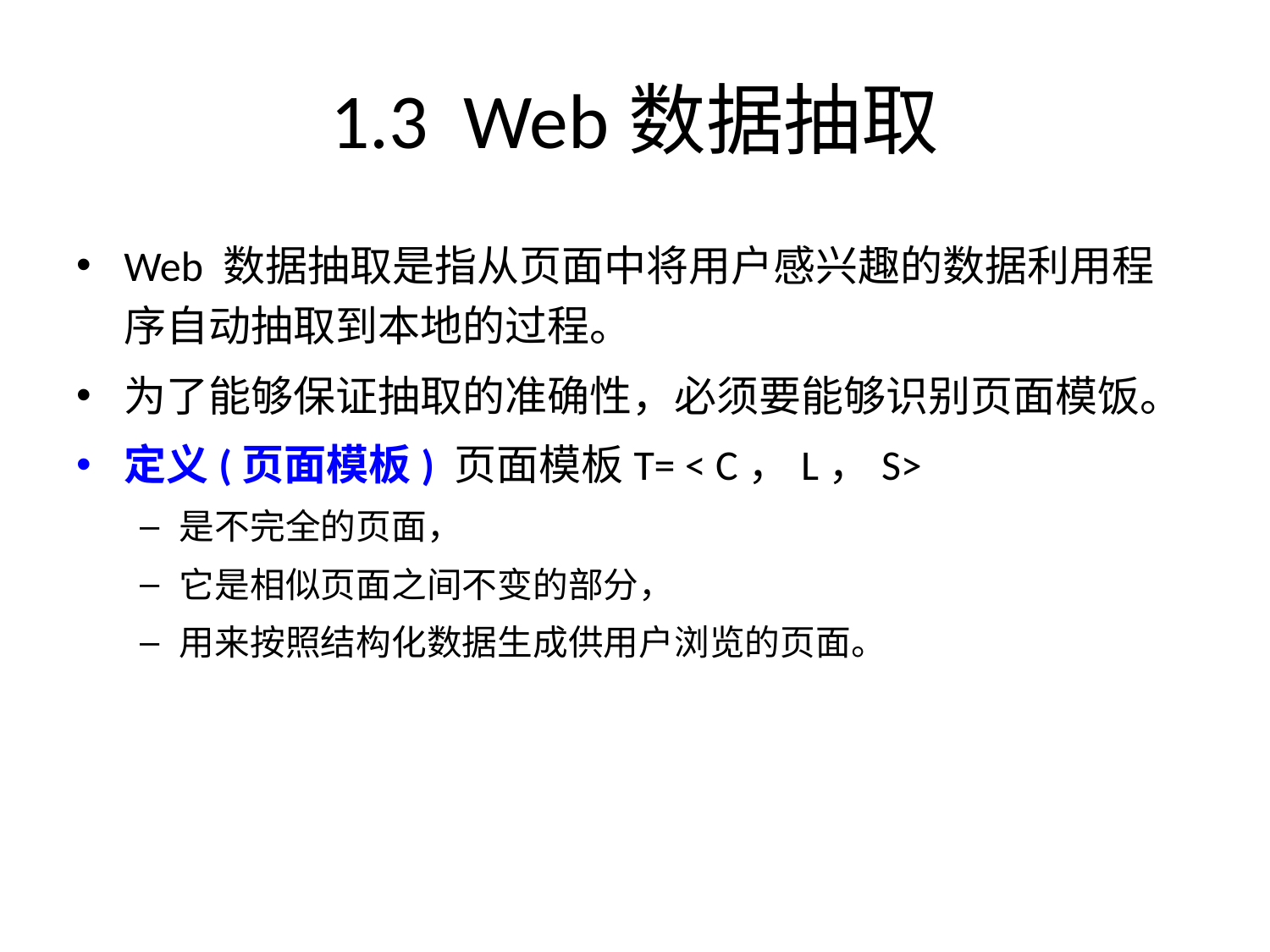

# 1.3  Web数据抽取
Web 数据抽取是指从页面中将用户感兴趣的数据利用程序自动抽取到本地的过程。
为了能够保证抽取的准确性，必须要能够识别页面模饭。
定义(页面模板) 页面模板T= < C，L，S>
是不完全的页面，
它是相似页面之间不变的部分，
用来按照结构化数据生成供用户浏览的页面。